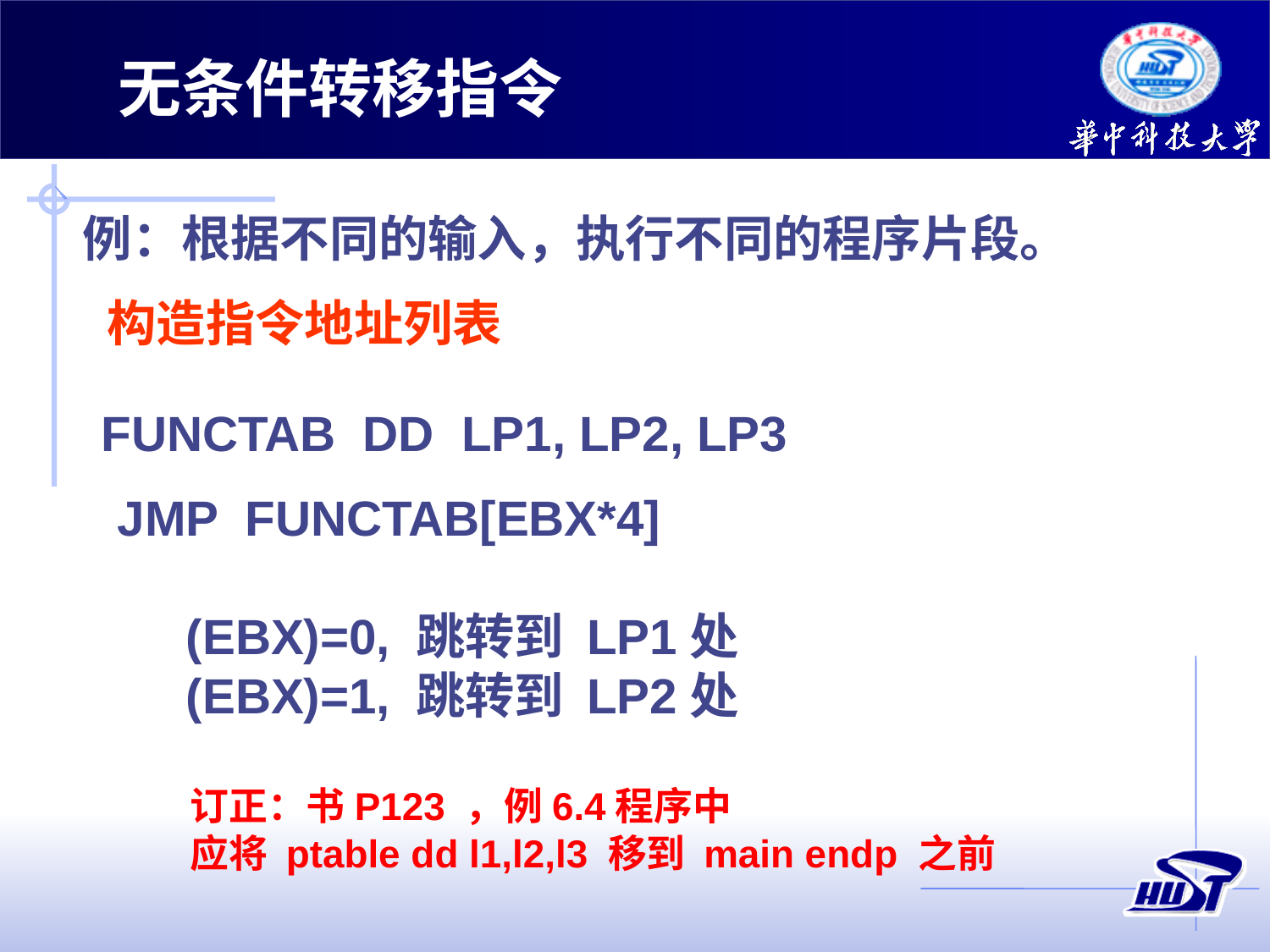

无条件转移指令
例：根据不同的输入，执行不同的程序片段。
构造指令地址列表
FUNCTAB  DD  LP1, LP2, LP3
JMP  FUNCTAB[EBX*4]

     (EBX)=0, 跳转到 LP1处
     (EBX)=1, 跳转到 LP2处
订正：书P123 ，例6.4程序中
应将 ptable dd l1,l2,l3 移到 main endp 之前